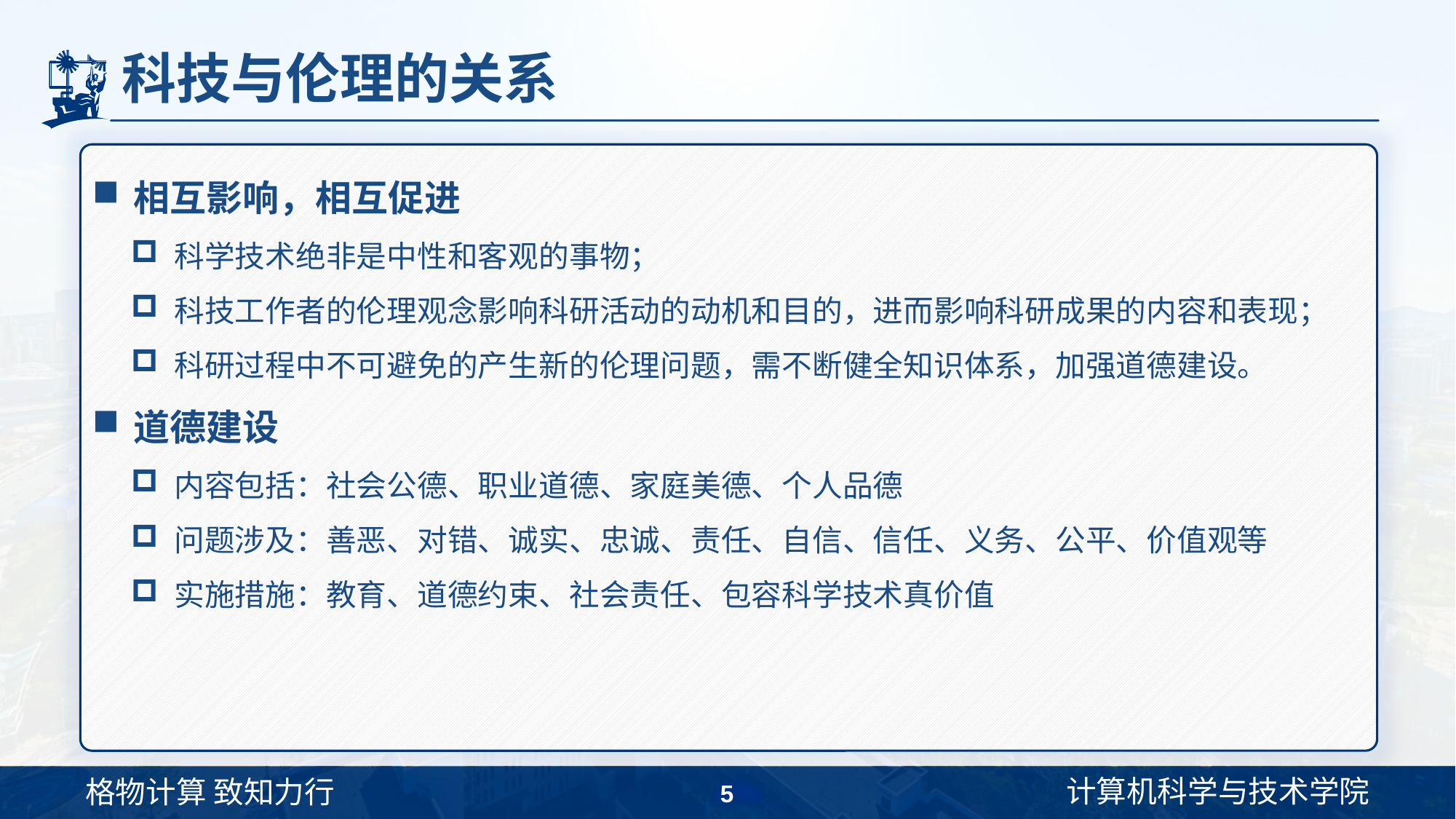

# 科技与伦理的关系
相互影响，相互促进
科学技术绝非是中性和客观的事物；
科技工作者的伦理观念影响科研活动的动机和目的，进而影响科研成果的内容和表现；
科研过程中不可避免的产生新的伦理问题，需不断健全知识体系，加强道德建设。
道德建设
内容包括：社会公德、职业道德、家庭美德、个人品德
问题涉及：善恶、对错、诚实、忠诚、责任、自信、信任、义务、公平、价值观等
实施措施：教育、道德约束、社会责任、包容科学技术真价值
5